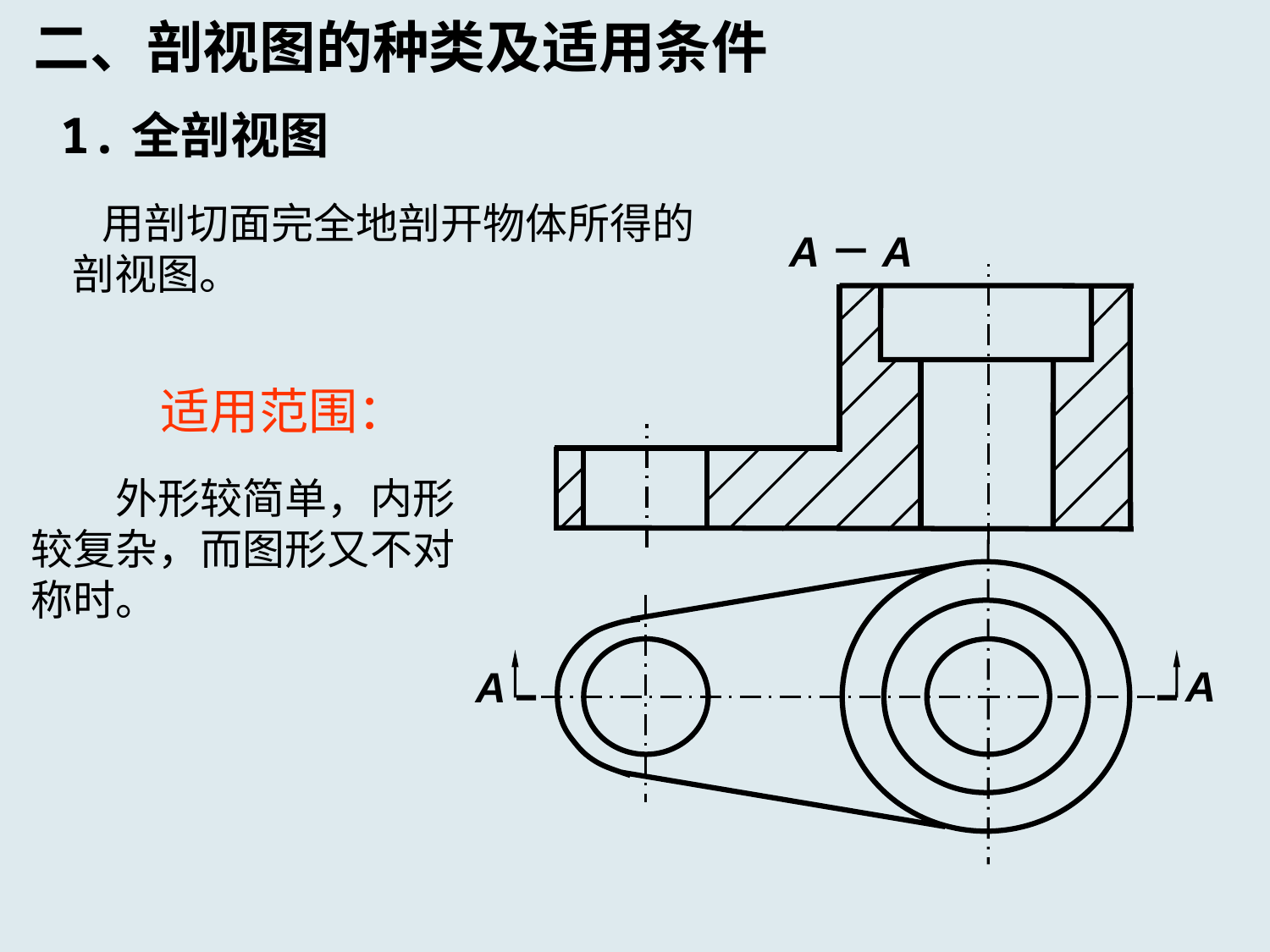

二、剖视图的种类及适用条件
1.全剖视图
  用剖切面完全地剖开物体所得的剖视图。
A－A

A
A

适用范围：
　　外形较简单，内形较复杂，而图形又不对称时。